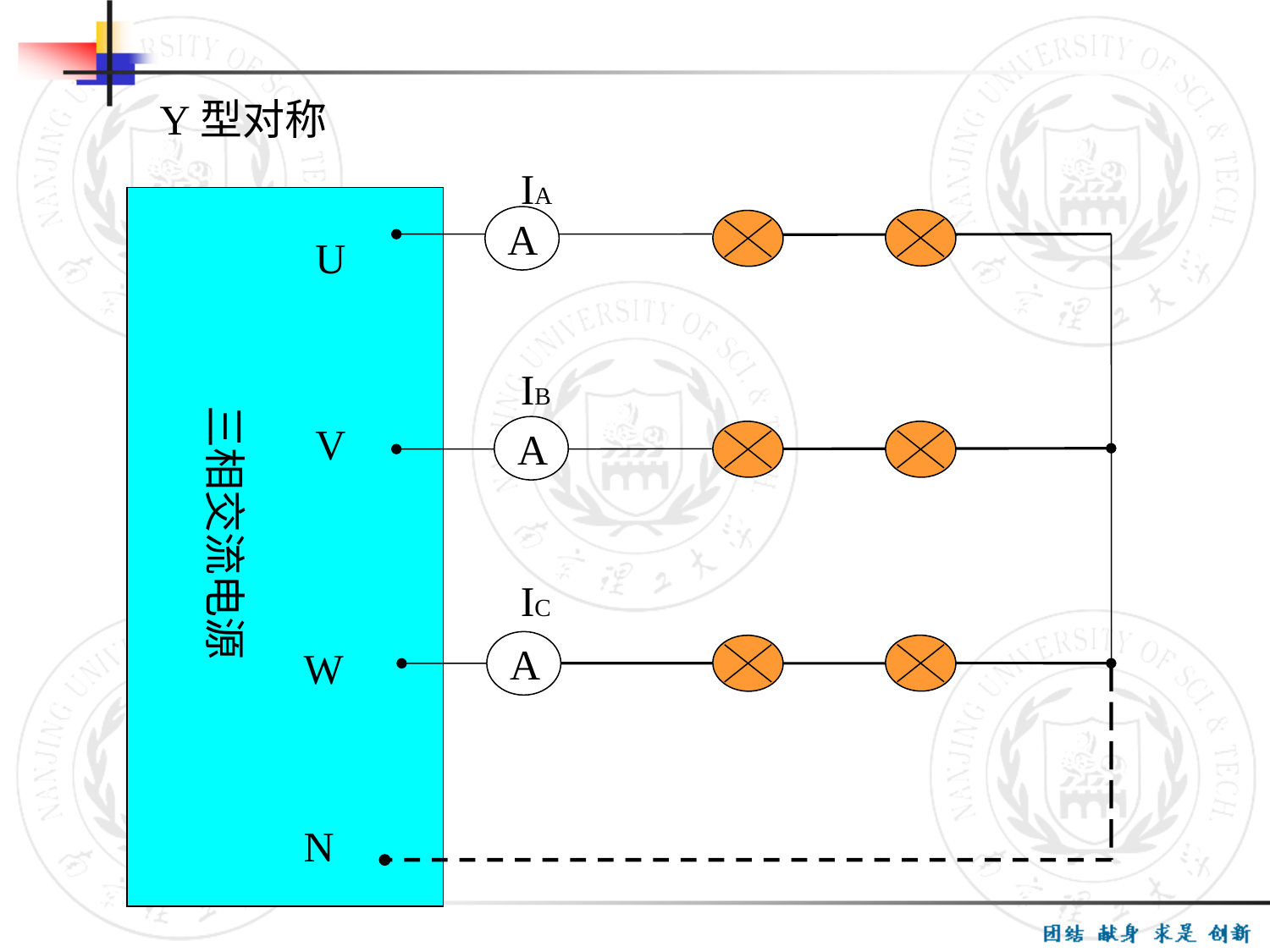

Y型对称
IA

A

U

IB
三相交流电源
V

A

IC

A

W

N